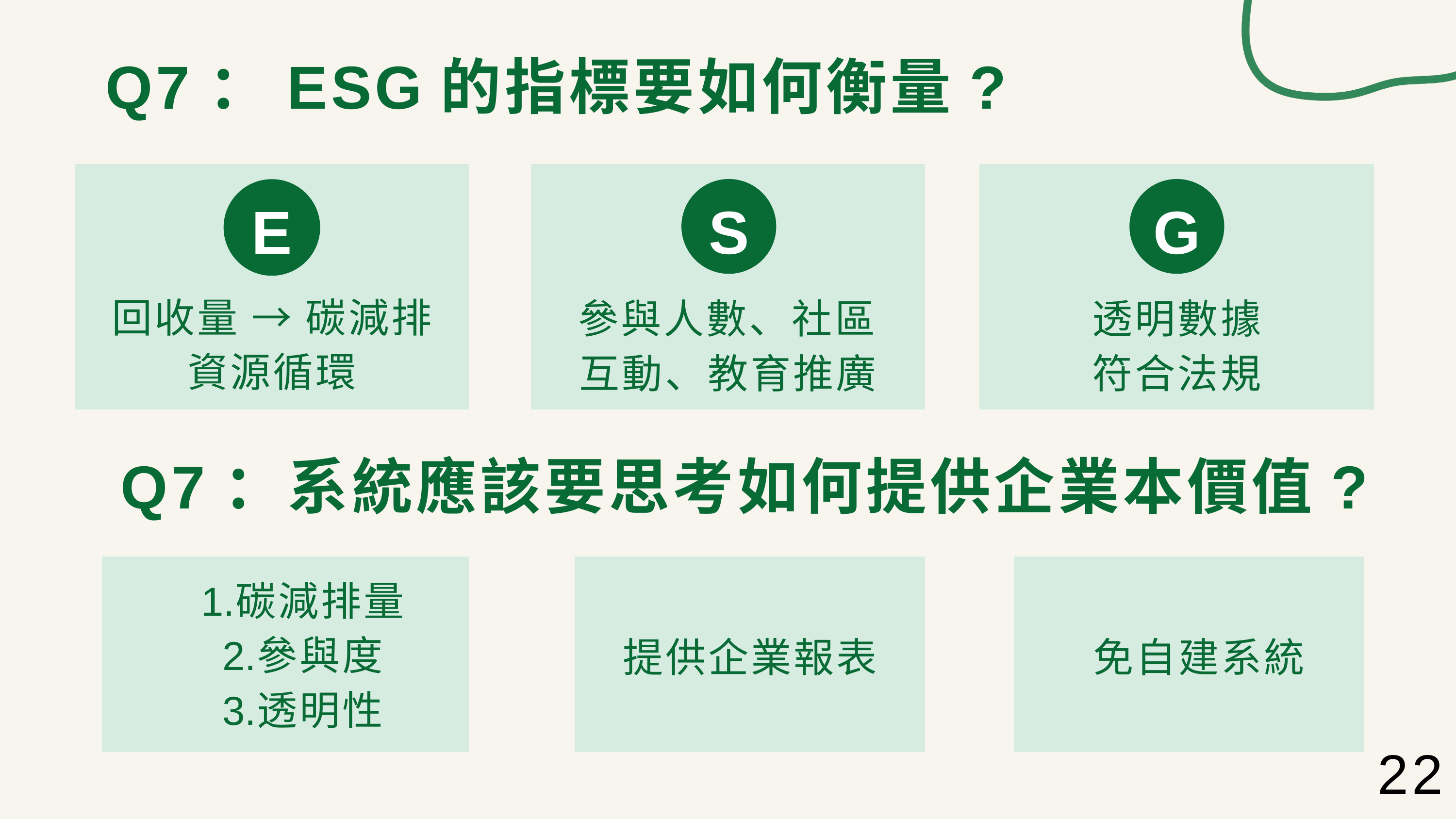

Q7：ESG的指標要如何衡量?

S
參與人數、社區互動、教育推廣

G
透明數據
符合法規

E
回收量 → 碳減排
資源循環
Q7：系統應該要思考如何提供企業本價值?

碳減排量
參與度
透明性
提供企業報表
免自建系統
22